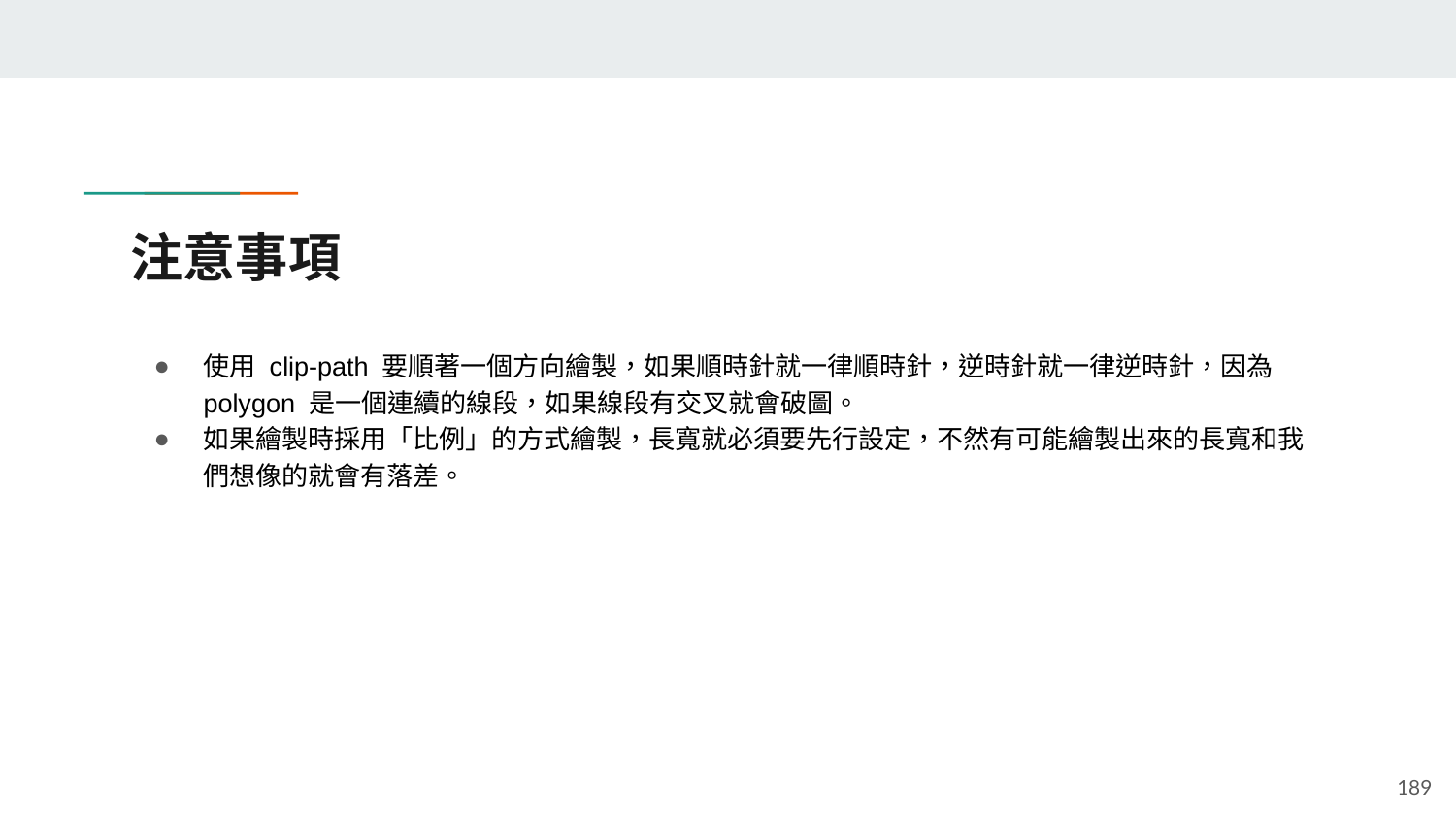

# 注意事項
使用 clip-path 要順著一個方向繪製，如果順時針就一律順時針，逆時針就一律逆時針，因為 polygon 是一個連續的線段，如果線段有交叉就會破圖。
如果繪製時採用「比例」的方式繪製，長寬就必須要先行設定，不然有可能繪製出來的長寬和我們想像的就會有落差。

189